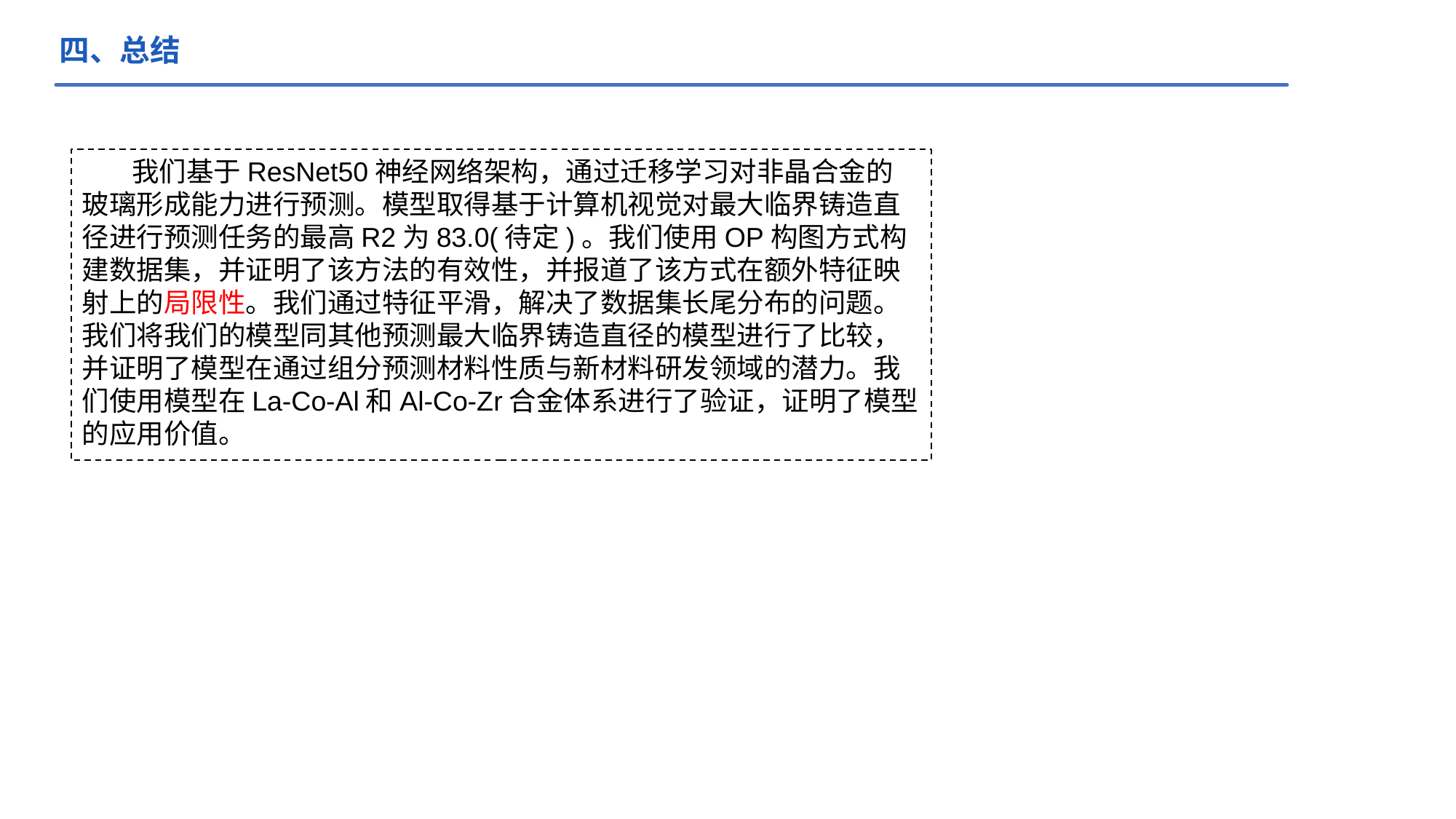

四、总结
       我们基于ResNet50神经网络架构，通过迁移学习对非晶合金的玻璃形成能力进行预测。模型取得基于计算机视觉对最大临界铸造直径进行预测任务的最高R2为83.0(待定)。我们使用OP构图方式构建数据集，并证明了该方法的有效性，并报道了该方式在额外特征映射上的局限性。我们通过特征平滑，解决了数据集长尾分布的问题。我们将我们的模型同其他预测最大临界铸造直径的模型进行了比较，并证明了模型在通过组分预测材料性质与新材料研发领域的潜力。我们使用模型在La-Co-Al和Al-Co-Zr合金体系进行了验证，证明了模型的应用价值。